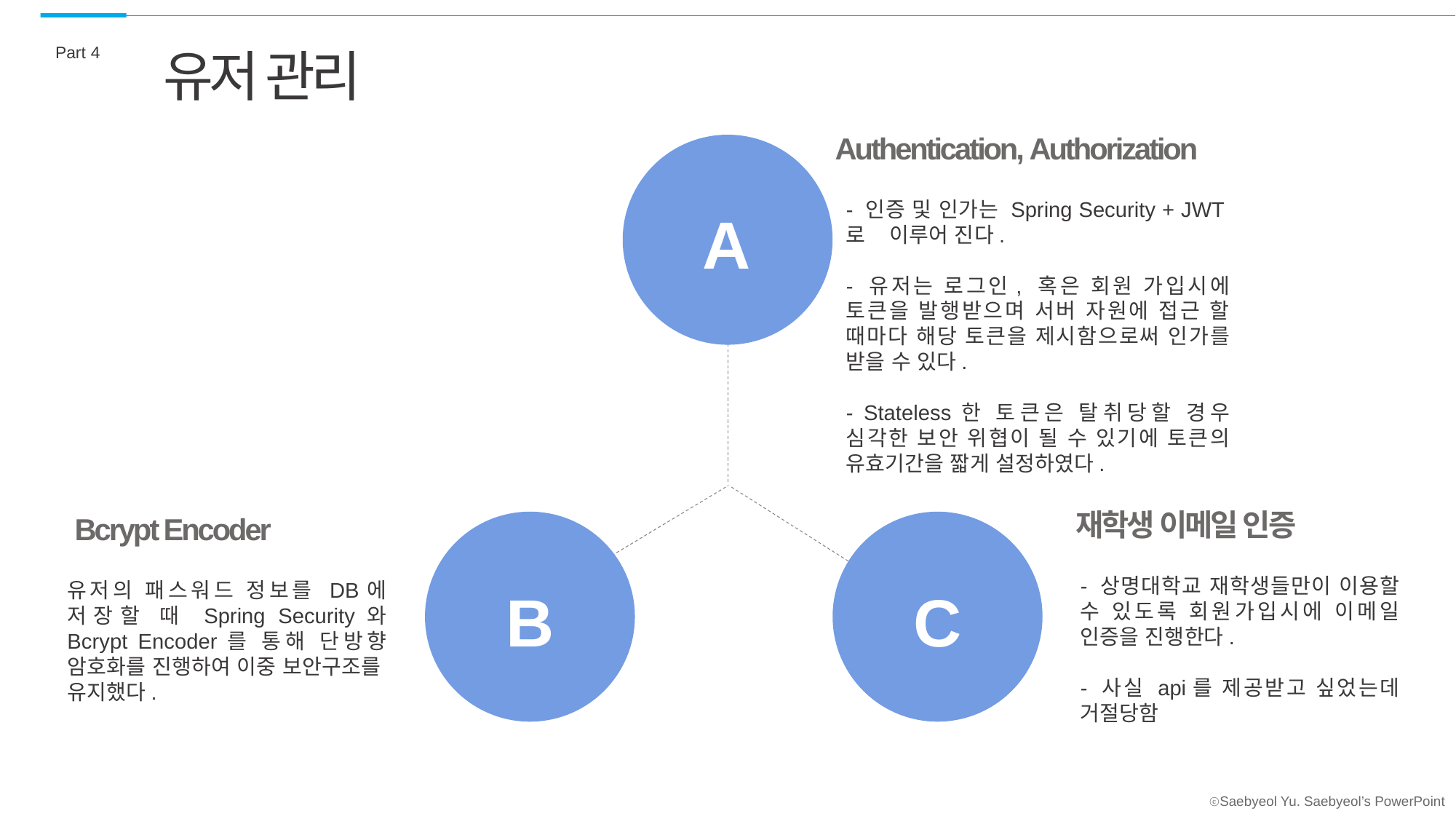

Part 4
유저 관리

Authentication, Authorization
- 인증 및 인가는 Spring Security + JWT로    이루어 진다.

- 유저는 로그인, 혹은 회원 가입시에 토큰을 발행받으며 서버 자원에 접근 할 때마다 해당 토큰을 제시함으로써 인가를 받을 수 있다.

- Stateless한 토큰은 탈취당할 경우 심각한 보안 위협이 될 수 있기에 토큰의 유효기간을 짧게 설정하였다.

A
재학생 이메일 인증
- 상명대학교 재학생들만이 이용할 수 있도록 회원가입시에 이메일 인증을 진행한다.

- 사실 api를 제공받고 싶었는데 거절당함
Bcrypt Encoder
유저의 패스워드 정보를 DB에 저장할 때 Spring Security와 Bcrypt Encoder를 통해 단방향 암호화를 진행하여 이중 보안구조를  유지했다.

B
C